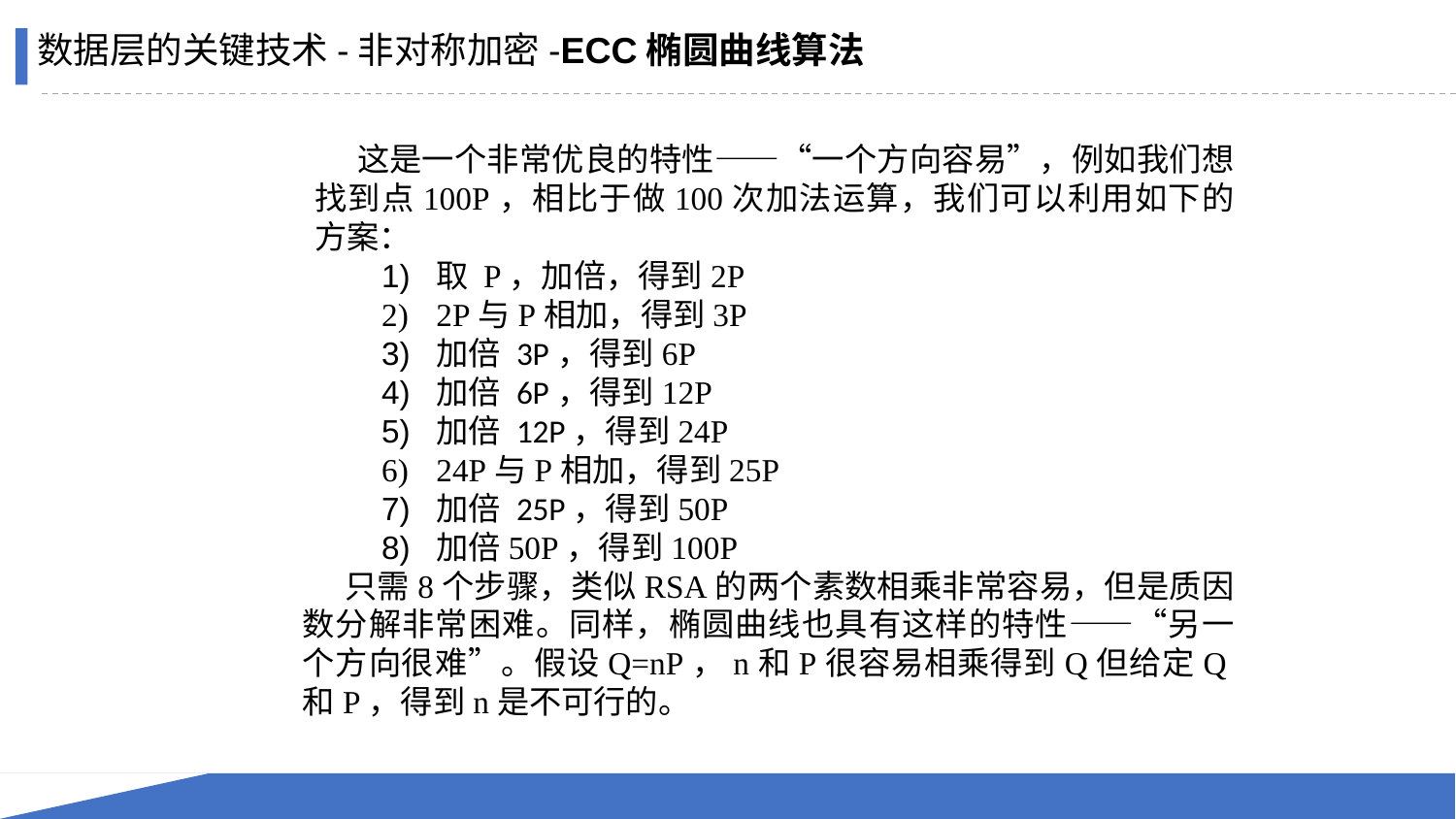

数据层的关键技术-非对称加密-ECC椭圆曲线算法

这是一个非常优良的特性——“一个方向容易”，例如我们想找到点100P，相比于做100次加法运算，我们可以利用如下的方案：
取 P，加倍，得到2P
2P与P相加，得到3P
加倍 3P，得到6P
加倍 6P，得到12P
加倍 12P，得到24P
24P与P相加，得到25P
加倍 25P，得到50P
加倍50P，得到100P
只需8个步骤，类似RSA的两个素数相乘非常容易，但是质因数分解非常困难。同样，椭圆曲线也具有这样的特性——“另一个方向很难”。假设Q=nP，n和P很容易相乘得到Q但给定Q和P，得到n是不可行的。

51